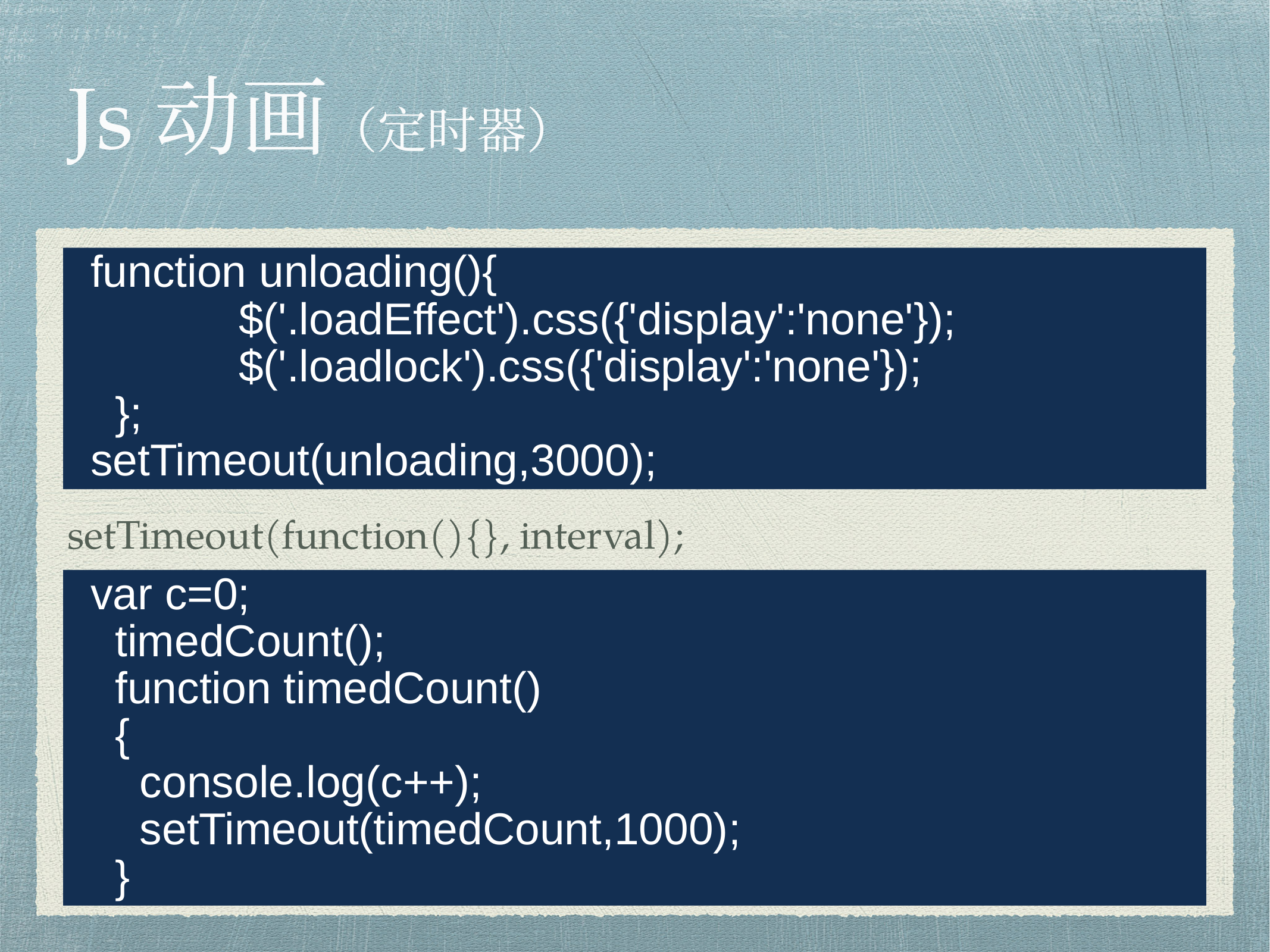

# Js动画（定时器）
function unloading(){
            $('.loadEffect').css({'display':'none'});
            $('.loadlock').css({'display':'none'});
  };
setTimeout(unloading,3000);
setTimeout(function(){}, interval);
var c=0;
  timedCount();
  function timedCount()
  {
    console.log(c++);
    setTimeout(timedCount,1000);
  }